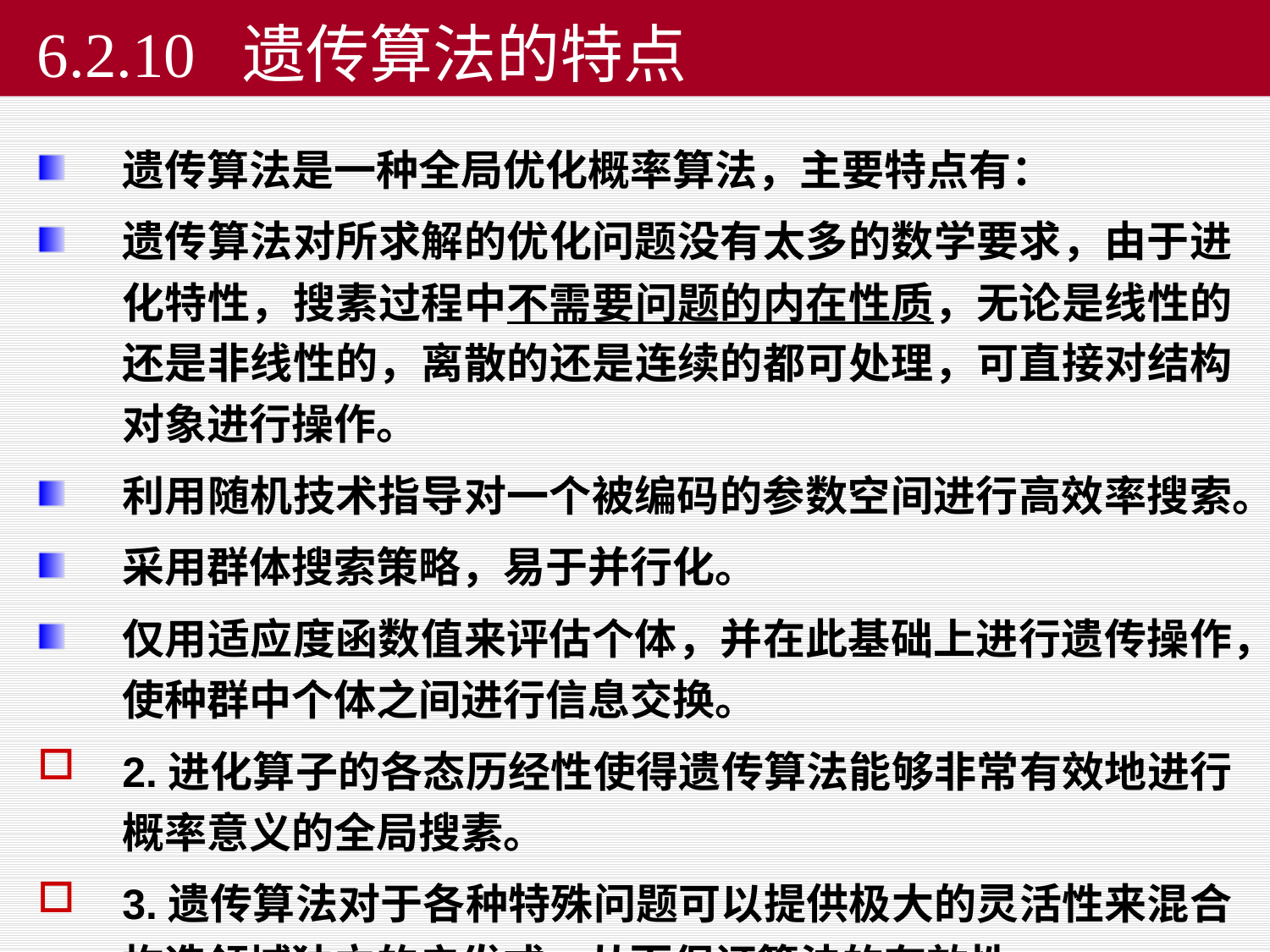

# 6.2.10  遗传算法的特点
遗传算法是一种全局优化概率算法，主要特点有：
遗传算法对所求解的优化问题没有太多的数学要求，由于进化特性，搜素过程中不需要问题的内在性质，无论是线性的还是非线性的，离散的还是连续的都可处理，可直接对结构对象进行操作。
利用随机技术指导对一个被编码的参数空间进行高效率搜索。
采用群体搜索策略，易于并行化。
仅用适应度函数值来评估个体，并在此基础上进行遗传操作，使种群中个体之间进行信息交换。
2.进化算子的各态历经性使得遗传算法能够非常有效地进行概率意义的全局搜素。
3.遗传算法对于各种特殊问题可以提供极大的灵活性来混合构造领域独立的启发式，从而保证算法的有效性。

79